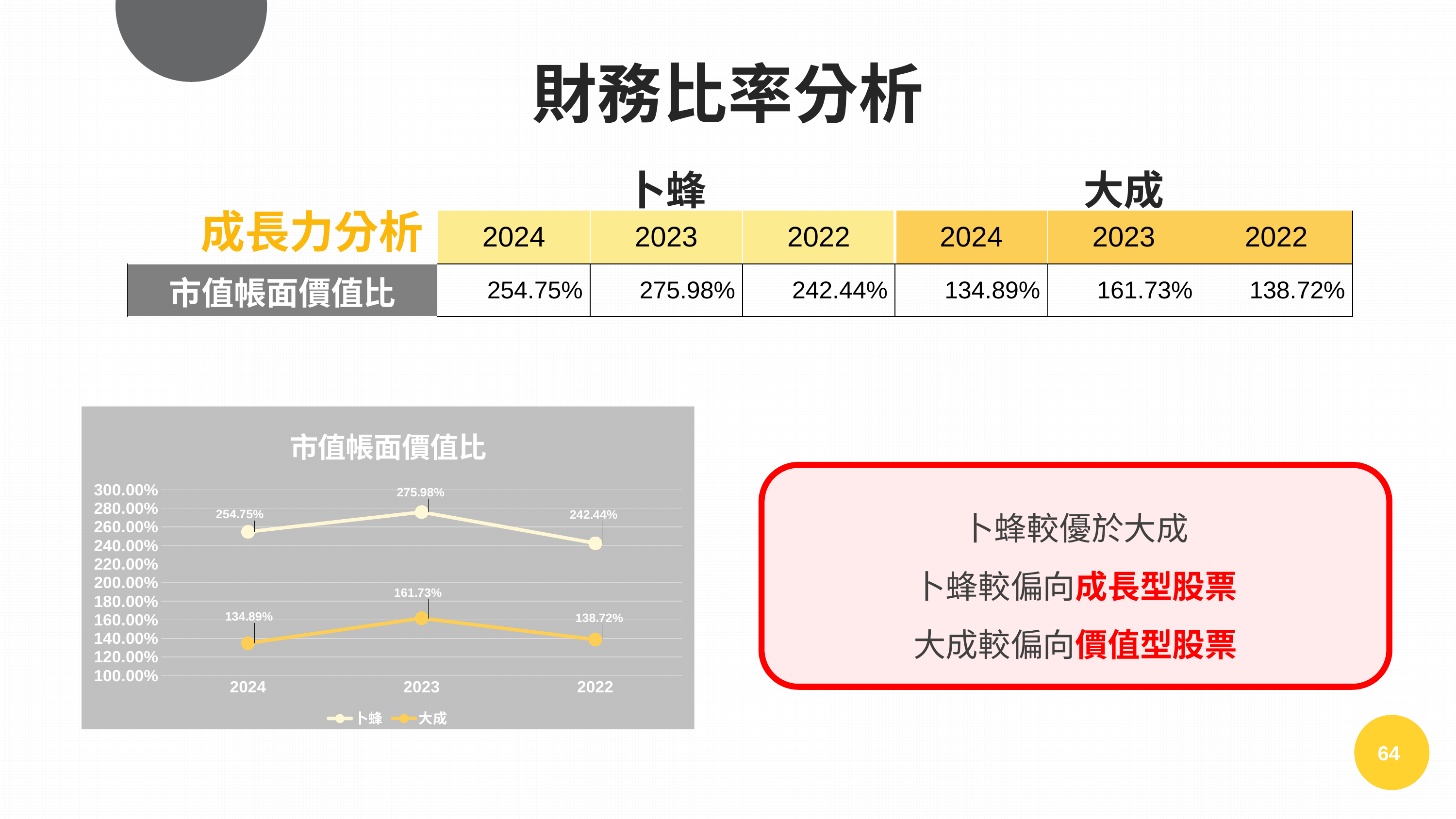

財務比率分析
|  | 卜蜂 |  |  | 大成 |  |  |
| --- | --- | --- | --- | --- | --- | --- |
|  | 2024 | 2023 | 2022 | 2024 | 2023 | 2022 |
| 市值帳面價值比 | 254.75% | 275.98% | 242.44% | 134.89% | 161.73% | 138.72% |
成長力分析

### Chart: 市值帳面價值比

| Category | 卜蜂 | 大成 |
|---|---|---|
| 2024 | 2.5475 | 1.3489 |
| 2023 | 2.7598 | 1.6173 |
| 2022 | 2.4244 | 1.3872 |
卜蜂較優於大成
卜蜂較偏向成長型股票
大成較偏向價值型股票

64